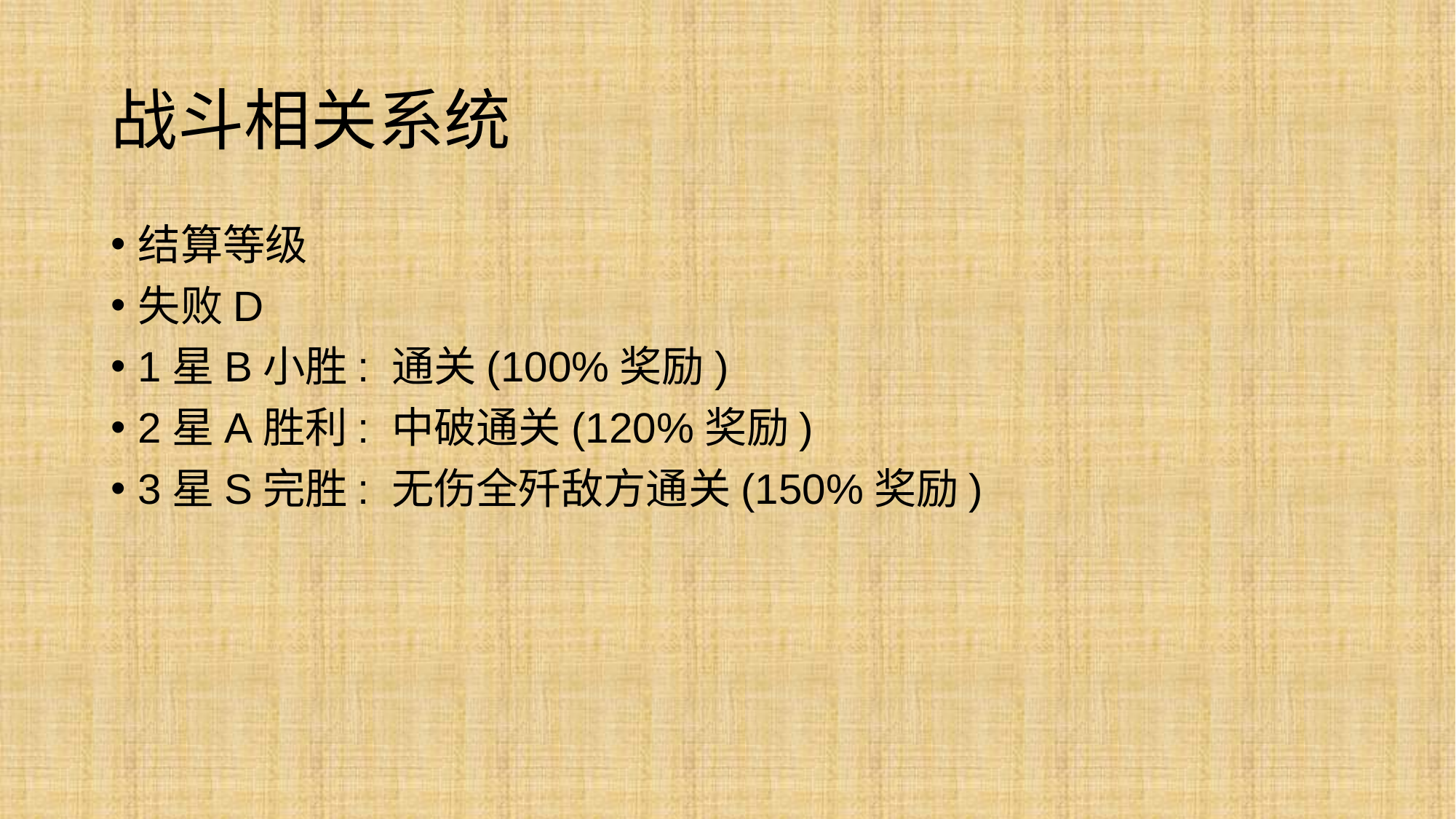

# 战斗相关系统
结算等级
失败D
1星B小胜: 通关(100%奖励)
2星A胜利: 中破通关(120%奖励)
3星S完胜: 无伤全歼敌方通关(150%奖励)